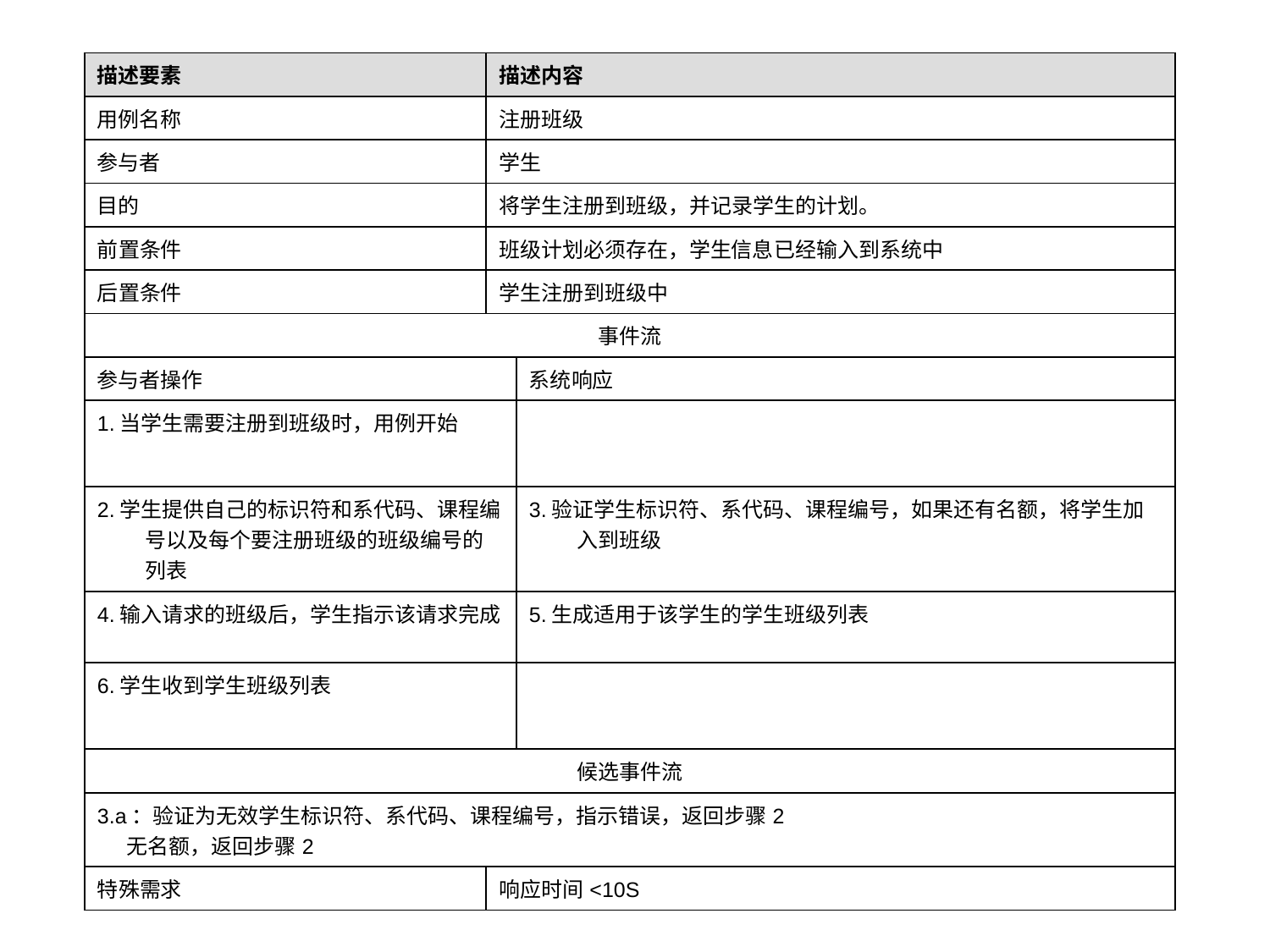

#
| 描述要素 | 描述内容 |  |
| --- | --- | --- |
| 用例名称 | 注册班级 |  |
| 参与者 | 学生 |  |
| 目的 | 将学生注册到班级，并记录学生的计划。 |  |
| 前置条件 | 班级计划必须存在，学生信息已经输入到系统中 |  |
| 后置条件 | 学生注册到班级中 |  |
| 事件流 |  |  |
| 参与者操作 |  | 系统响应 |
| 1.当学生需要注册到班级时，用例开始 |  |  |
| 2.学生提供自己的标识符和系代码、课程编号以及每个要注册班级的班级编号的列表 |  | 3.验证学生标识符、系代码、课程编号，如果还有名额，将学生加入到班级 |
| 4.输入请求的班级后，学生指示该请求完成 |  | 5.生成适用于该学生的学生班级列表 |
| 6.学生收到学生班级列表 |  |  |
| 候选事件流 |  |  |
| 3.a：验证为无效学生标识符、系代码、课程编号，指示错误，返回步骤2 无名额，返回步骤2 |  |  |
| 特殊需求 | 响应时间<10S |  |
59